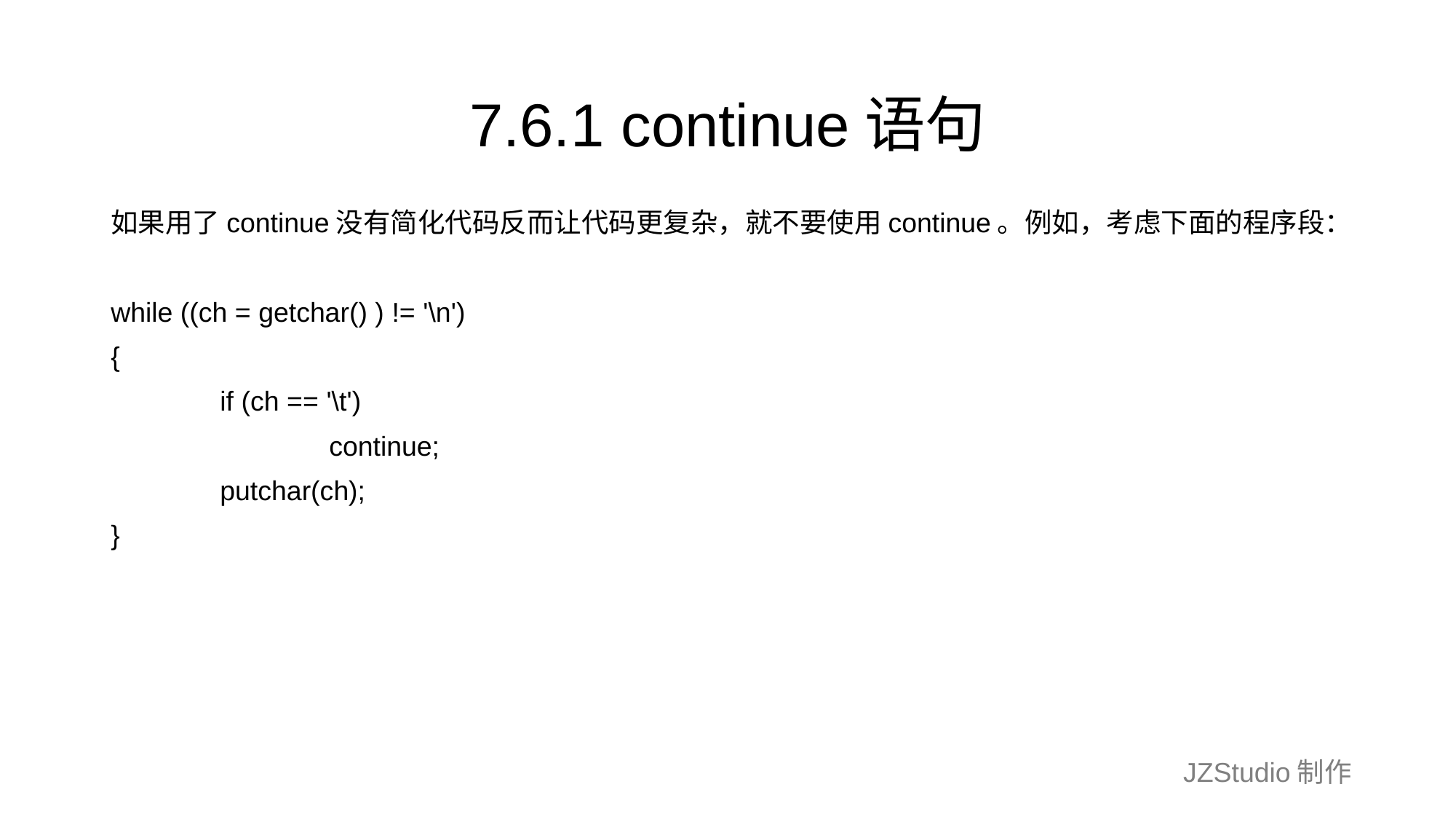

# 7.6.1 continue语句
如果用了continue没有简化代码反而让代码更复杂，就不要使用continue。例如，考虑下面的程序段：

while ((ch = getchar() ) != '\n')
{
	if (ch == '\t')
		continue;
	putchar(ch);
}